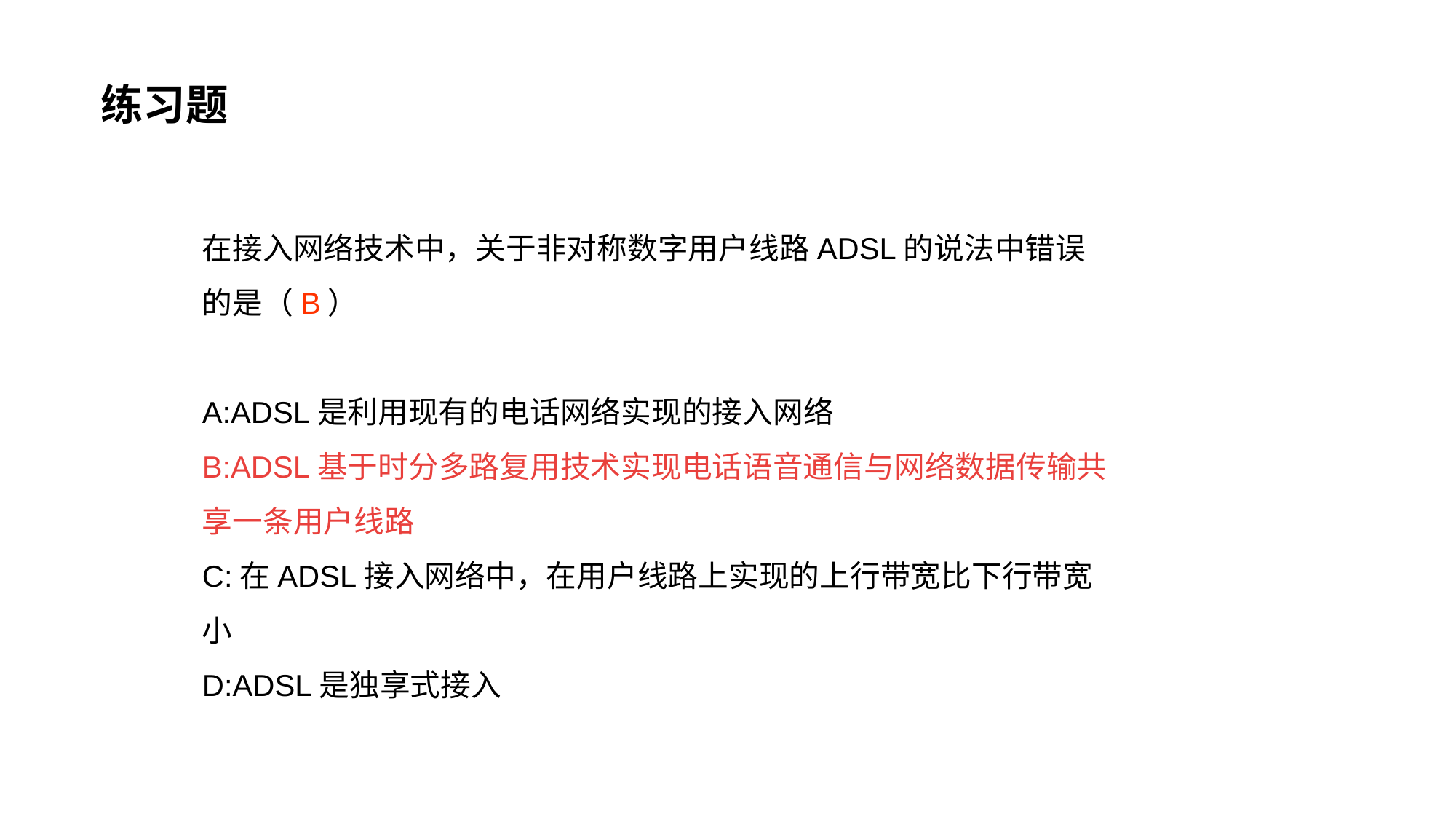

练习题
在接入网络技术中，关于非对称数字用户线路ADSL的说法中错误的是（B）

A:ADSL是利用现有的电话网络实现的接入网络
B:ADSL基于时分多路复用技术实现电话语音通信与网络数据传输共享一条用户线路
C:在ADSL接入网络中，在用户线路上实现的上行带宽比下行带宽小
D:ADSL是独享式接入